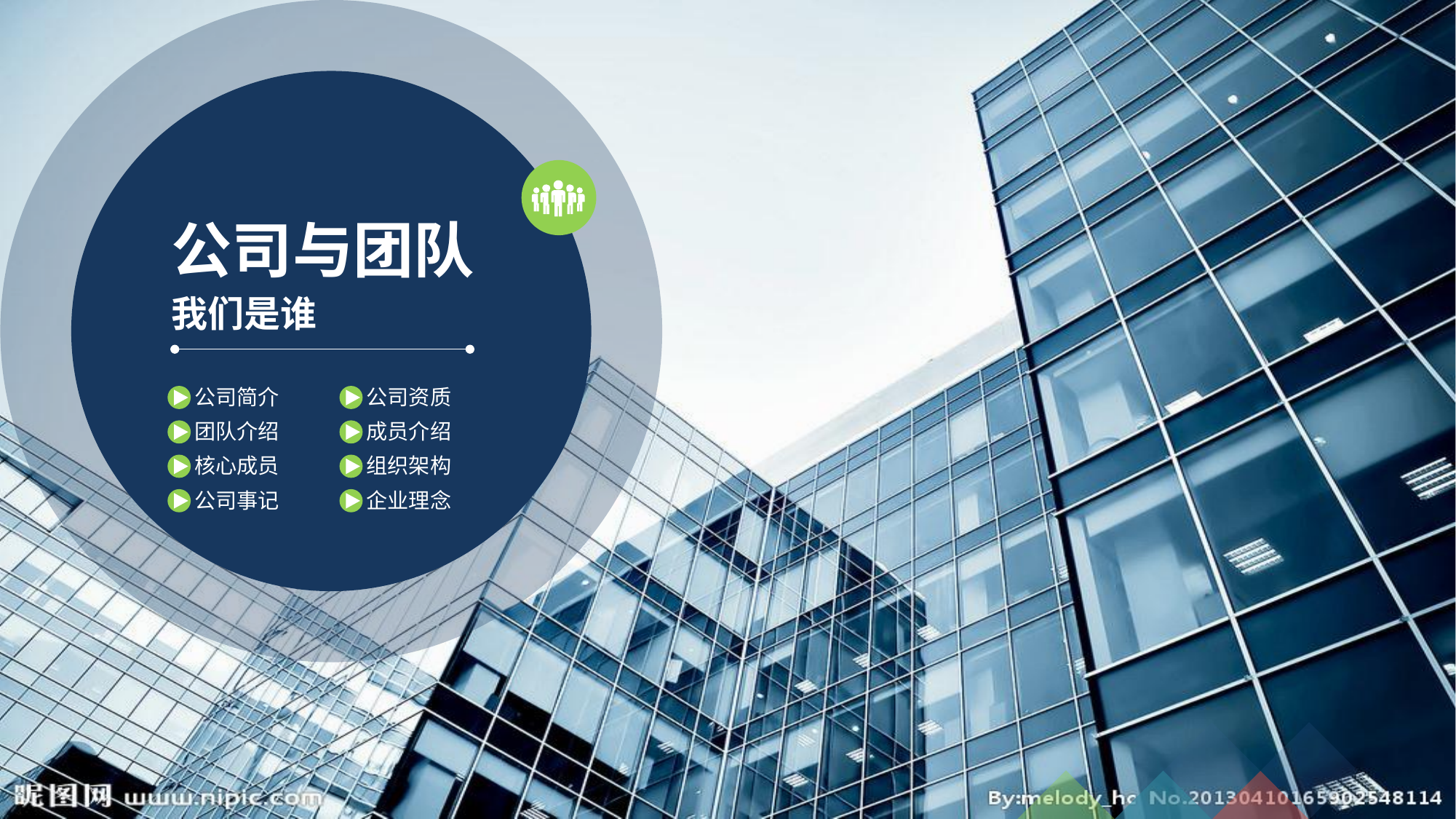

公司与团队
我们是谁
公司简介

公司资质

团队介绍

成员介绍

核心成员

组织架构

公司事记

企业理念